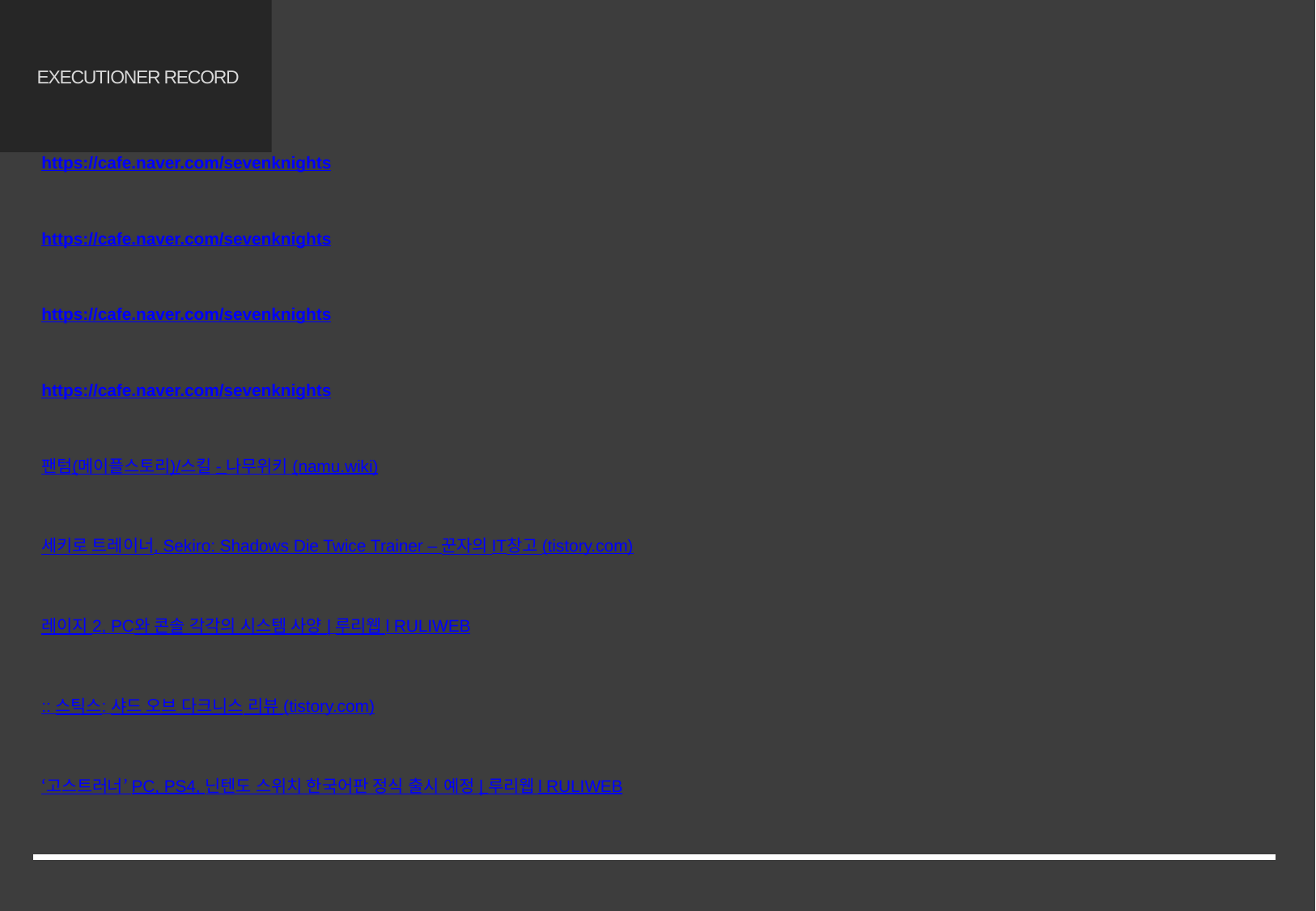

참고 문헌
# EXECUTIONER RECORD
페이지 34 : 그림 25,26,27_단검 스킬 아이콘 예시_세븐나이츠 공식카페
https://cafe.naver.com/sevenknights

페이지 35 : 그림 28,29_단검 스킬 아이콘 예시_세븐나이츠 공식카페
https://cafe.naver.com/sevenknights

페이지 38 : 그림 30,31,32_장검 스킬 아이콘 예시_세븐나이츠 공식카페
https://cafe.naver.com/sevenknights

페이지 39 : 그림 33,34_장검 스킬 아이콘 예시_세븐나이츠 공식카페
https://cafe.naver.com/sevenknights

페이지 40 : 그림 35_스킬 관리하는 스킬 창 예시_나무위키
팬텀(메이플스토리)/스킬 - 나무위키 (namu.wiki)

페이지 42 : 그림 36_1스테이지 예시_tistory
세키로 트레이너, Sekiro: Shadows Die Twice Trainer – 꾼자의 IT창고 (tistory.com)

페이지 42 : 그림 37_2스테이지 예시_루리웹
레이지 2, PC와 콘솔 각각의 시스템 사양 | 루리웹 l RULIWEB

페이지 44 : 그림 38_3스테이지 예시_tistory
:: 스틱스: 샤드 오브 다크니스 리뷰 (tistory.com)

페이지 44 : 그림 39_4스테이지_예시_루리웹
‘고스트러너’ PC, PS4, 닌텐도 스위치 한국어판 정식 출시 예정 | 루리웹 l RULIWEB
67/65